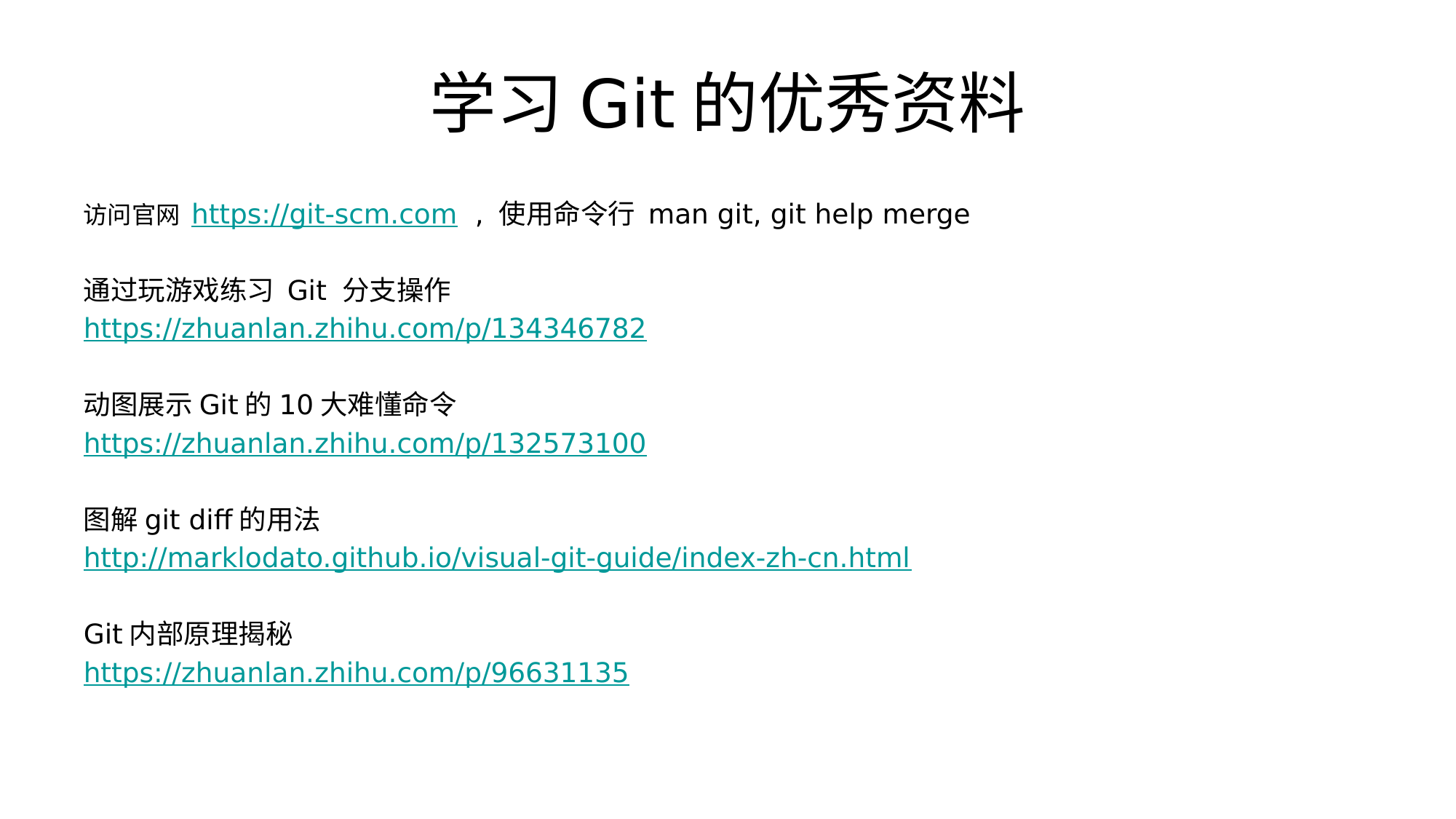

# 学习Git的优秀资料
访问官网 https://git-scm.com  , 使用命令行 man git, git help merge

通过玩游戏练习 Git 分支操作
https://zhuanlan.zhihu.com/p/134346782

动图展示Git的10大难懂命令
https://zhuanlan.zhihu.com/p/132573100

图解git diff的用法
http://marklodato.github.io/visual-git-guide/index-zh-cn.html

Git内部原理揭秘
https://zhuanlan.zhihu.com/p/96631135